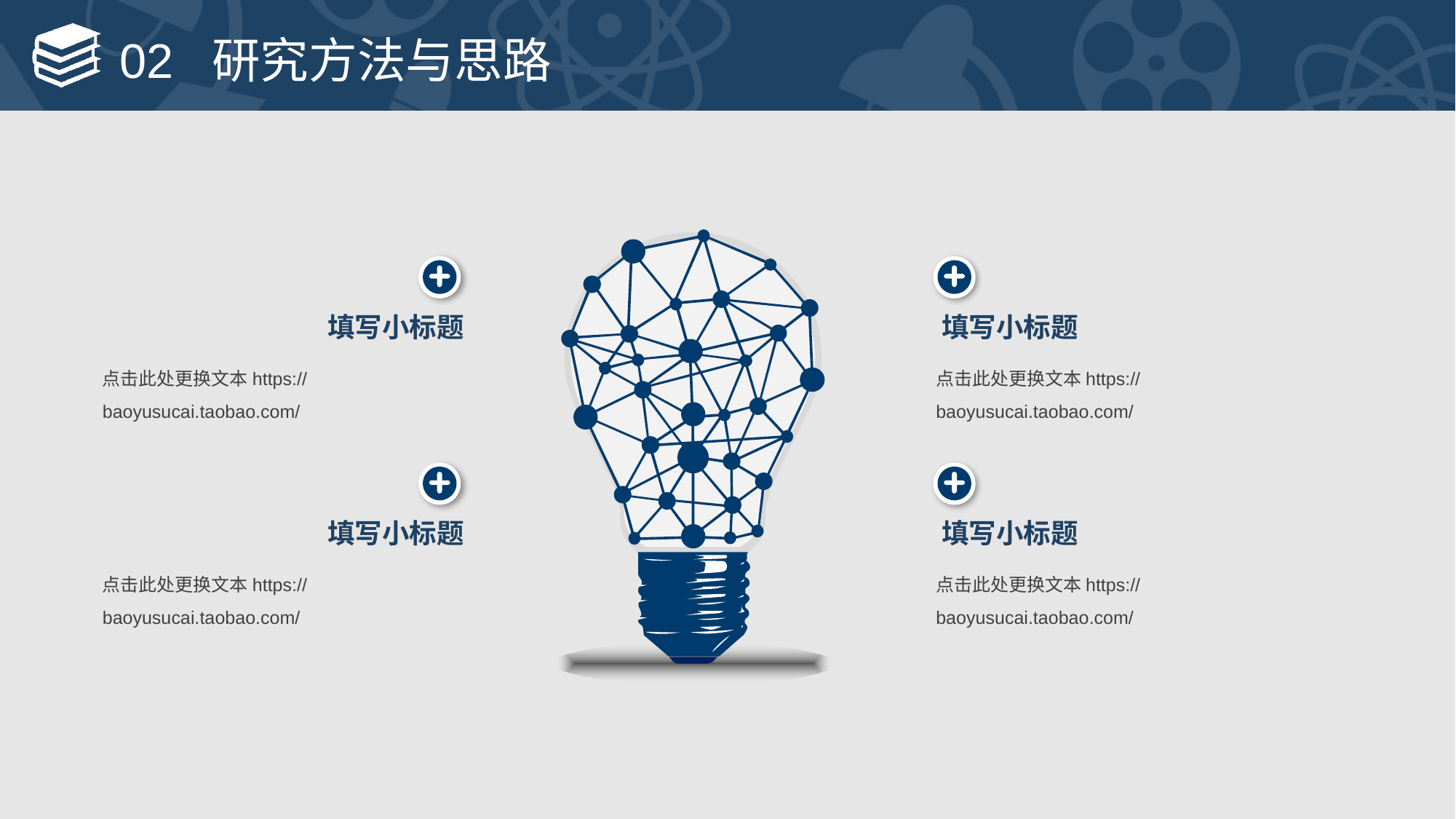

# 02  研究方法与思路

填写小标题
填写小标题
点击此处更换文本https://baoyusucai.taobao.com/
点击此处更换文本https://baoyusucai.taobao.com/

填写小标题
填写小标题
点击此处更换文本https://baoyusucai.taobao.com/
点击此处更换文本https://baoyusucai.taobao.com/